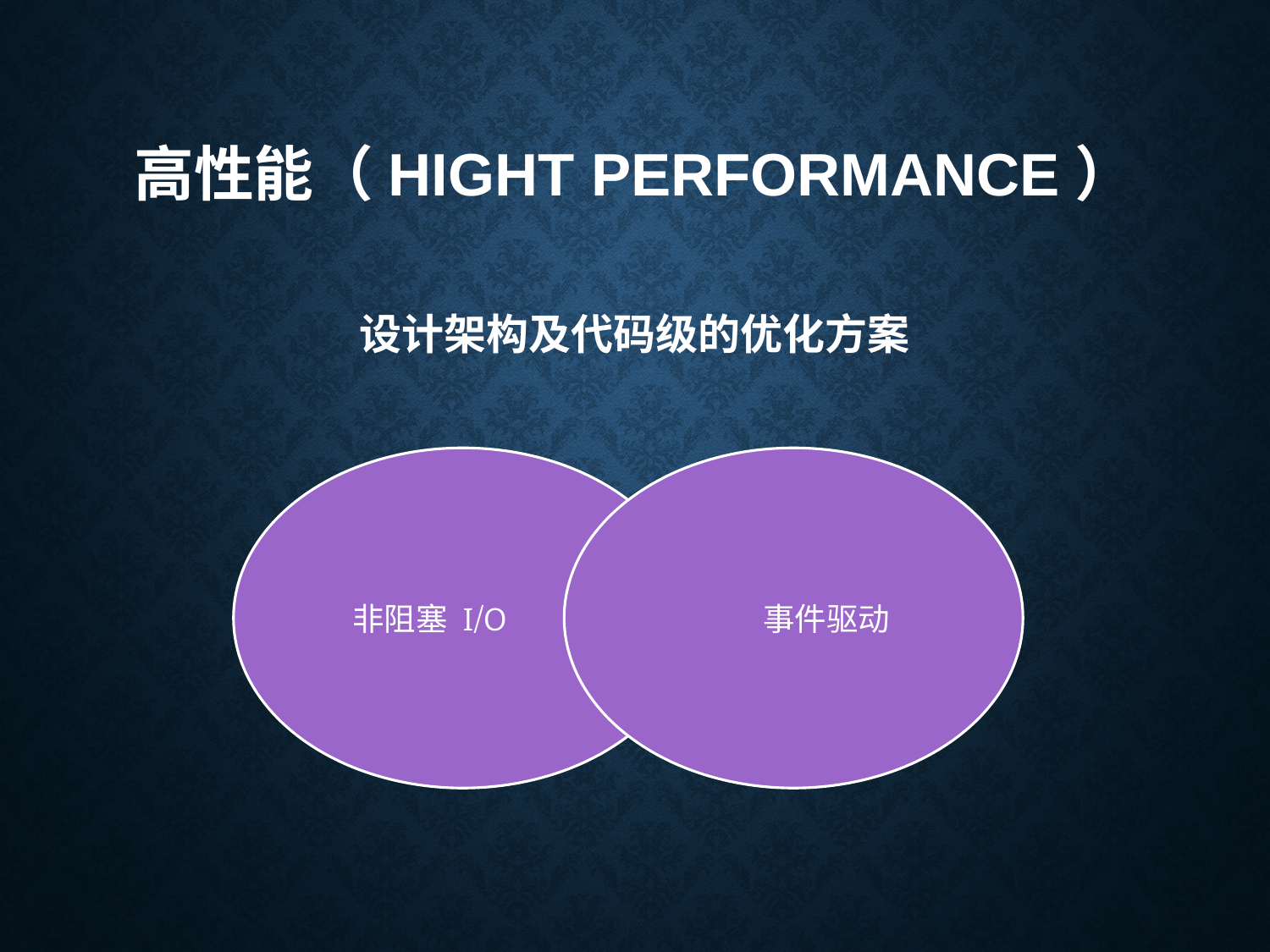

# 高性能（HIGHT performance）
设计架构及代码级的优化方案
非阻塞 I/O
事件驱动